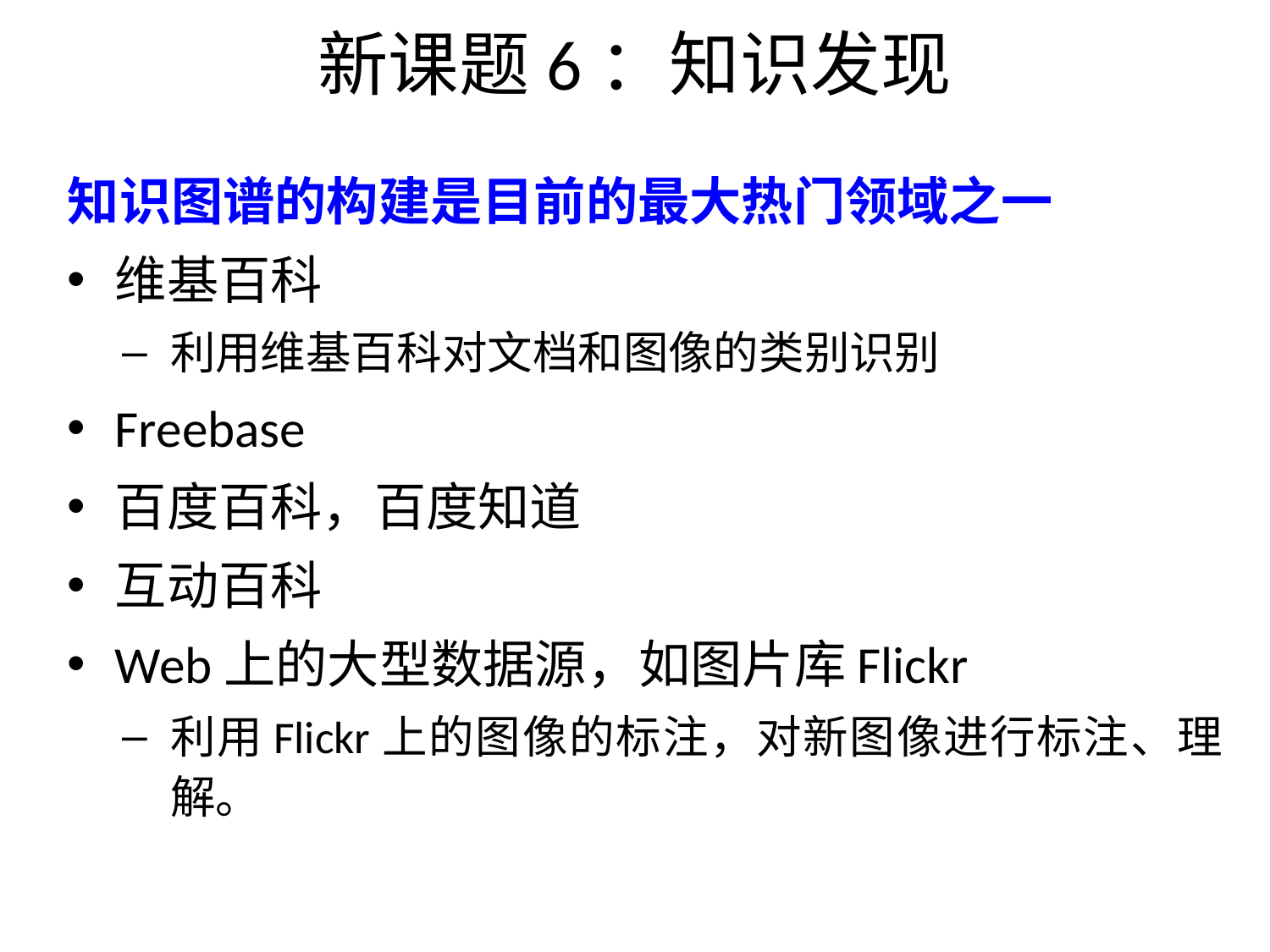

# 新课题6：知识发现
知识图谱的构建是目前的最大热门领域之一
维基百科
利用维基百科对文档和图像的类别识别
Freebase
百度百科，百度知道
互动百科
Web上的大型数据源，如图片库Flickr
利用Flickr上的图像的标注，对新图像进行标注、理解。